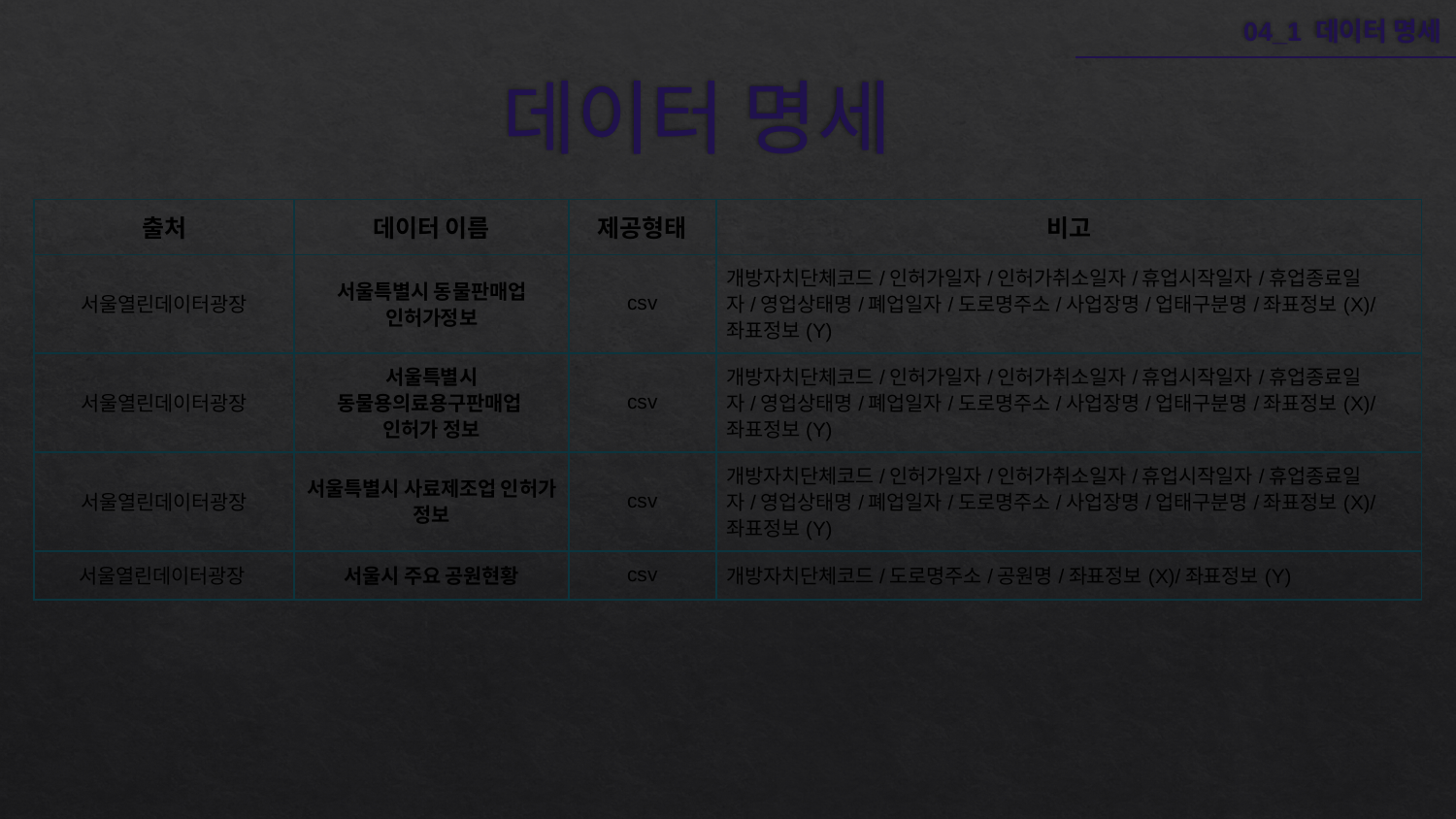

04_1 데이터 명세
# 데이터 명세
| 출처 | 데이터 이름 | 제공형태 | 비고 |
| --- | --- | --- | --- |
| 서울열린데이터광장 | 서울특별시 동물판매업 인허가정보 | csv | 개방자치단체코드/인허가일자/인허가취소일자/휴업시작일자/휴업종료일자/영업상태명/폐업일자/도로명주소/사업장명/업태구분명/좌표정보(X)/좌표정보(Y) |
| 서울열린데이터광장 | 서울특별시 동물용의료용구판매업 인허가 정보 | csv | 개방자치단체코드/인허가일자/인허가취소일자/휴업시작일자/휴업종료일자/영업상태명/폐업일자/도로명주소/사업장명/업태구분명/좌표정보(X)/좌표정보(Y) |
| 서울열린데이터광장 | 서울특별시 사료제조업 인허가 정보 | csv | 개방자치단체코드/인허가일자/인허가취소일자/휴업시작일자/휴업종료일자/영업상태명/폐업일자/도로명주소/사업장명/업태구분명/좌표정보(X)/좌표정보(Y) |
| 서울열린데이터광장 | 서울시 주요 공원현황 | csv | 개방자치단체코드/도로명주소/공원명/좌표정보(X)/좌표정보(Y) |